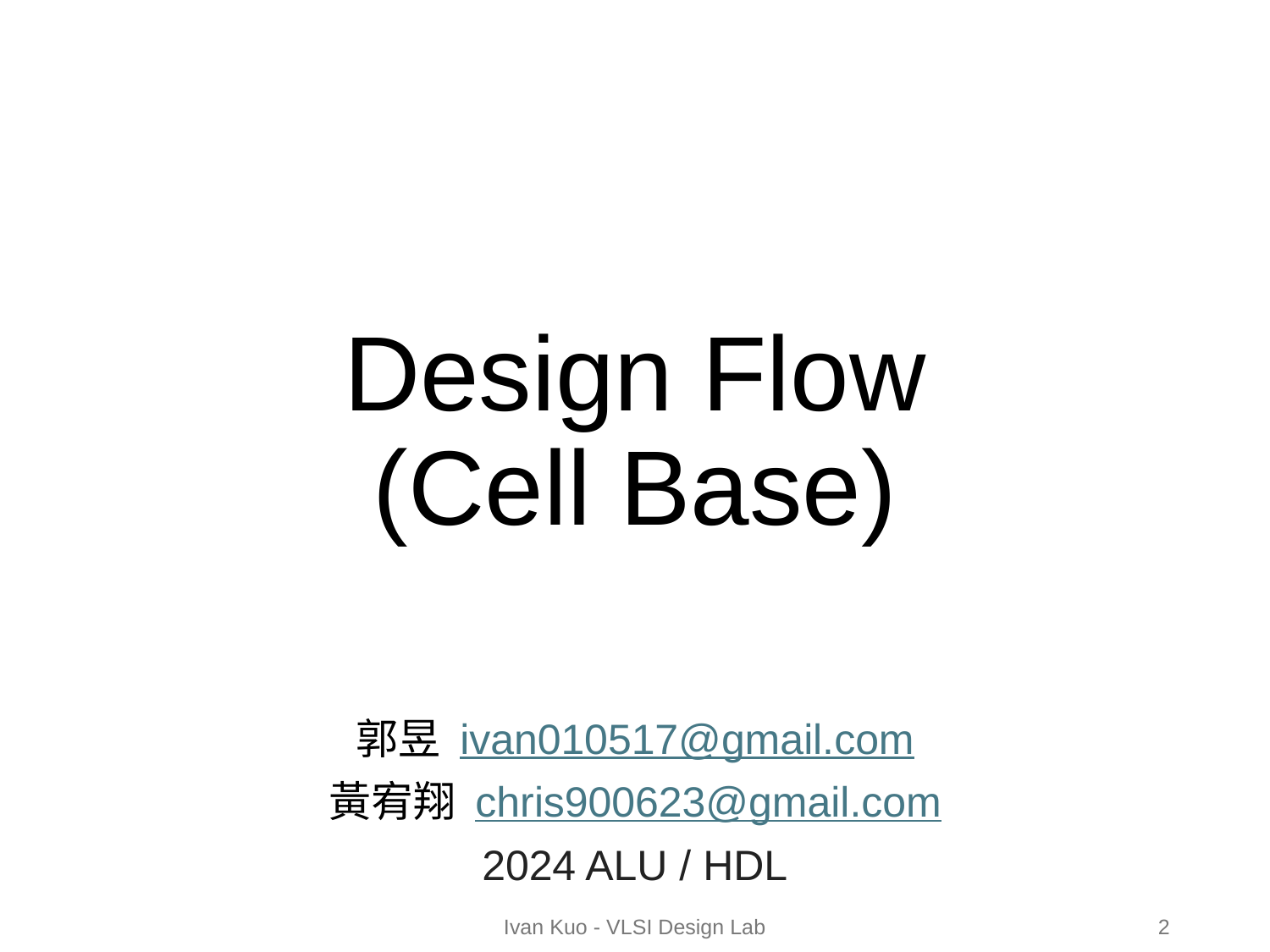

# Design Flow (Cell Base)
郭昱 ivan010517@gmail.com
黃宥翔 chris900623@gmail.com
2024 ALU / HDL
Ivan Kuo - VLSI Design Lab
2